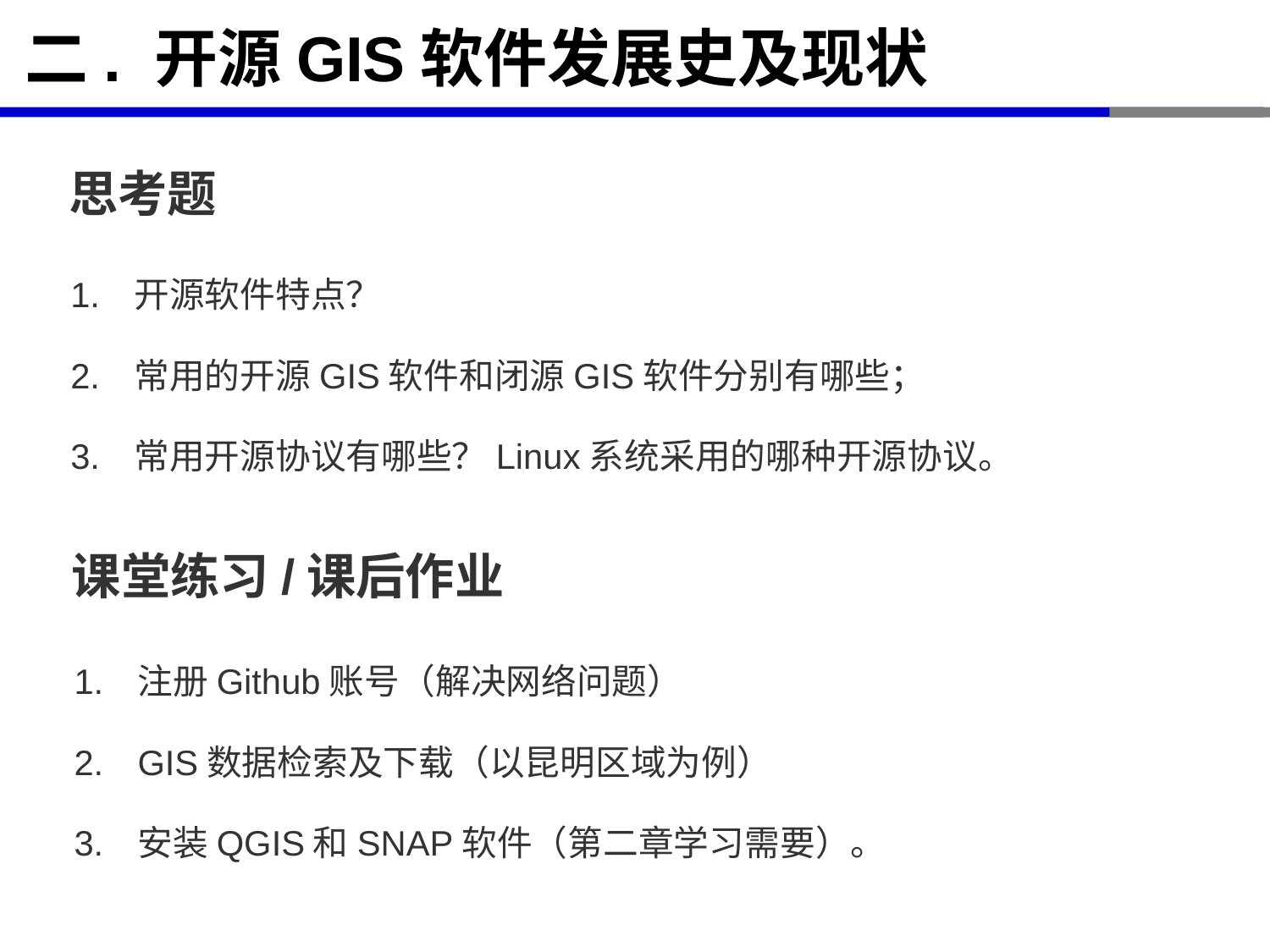

# 二. 开源GIS软件发展史及现状
思考题
开源软件特点？
常用的开源GIS软件和闭源GIS软件分别有哪些；
常用开源协议有哪些？Linux系统采用的哪种开源协议。
课堂练习/课后作业
注册Github账号（解决网络问题）
GIS数据检索及下载（以昆明区域为例）
安装QGIS和SNAP软件（第二章学习需要）。